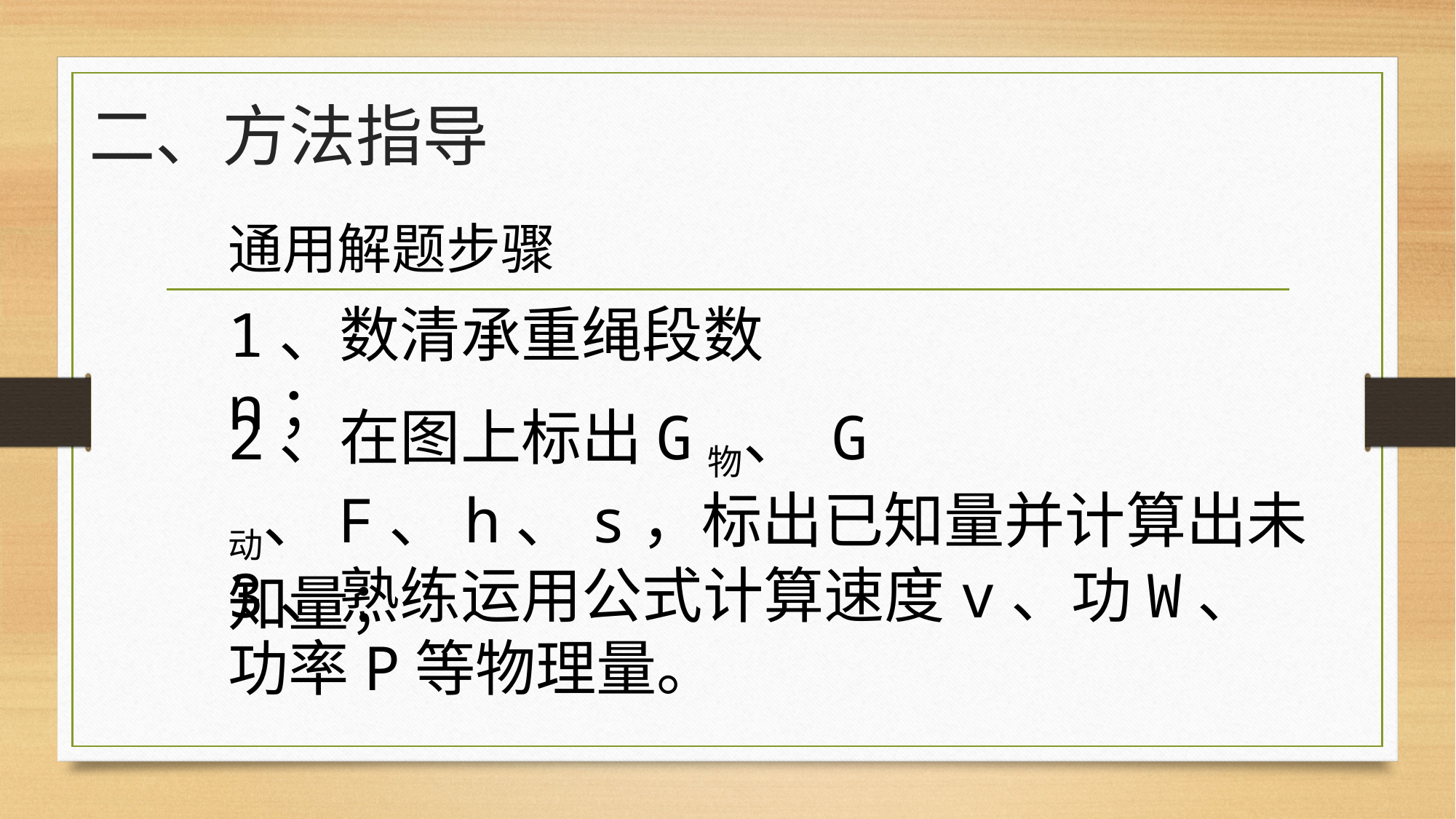

# 二、方法指导
通用解题步骤
1、数清承重绳段数n；
2、在图上标出G物、 G动、F、h、s，标出已知量并计算出未知量；
3、熟练运用公式计算速度v、功W、功率P等物理量。